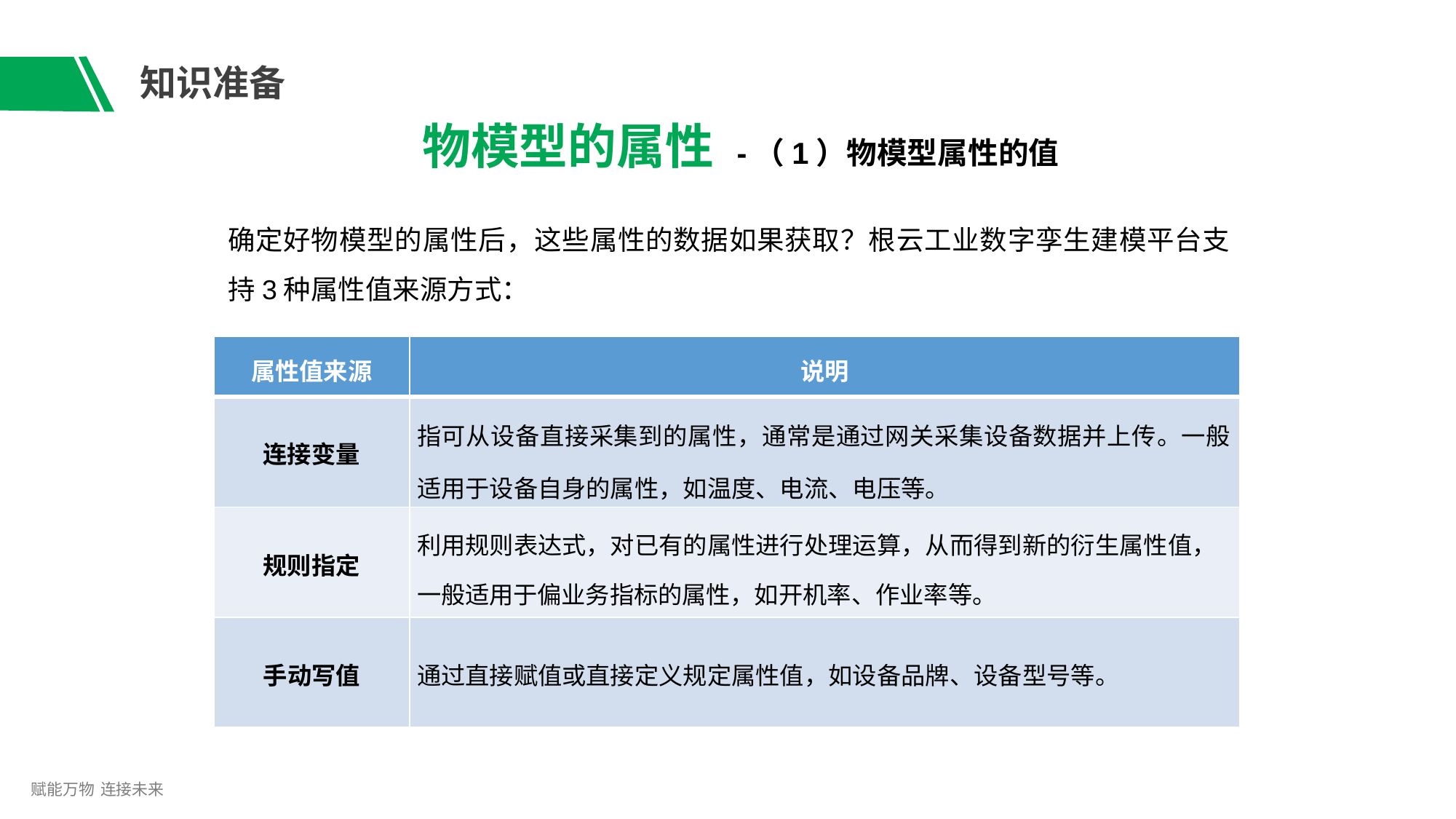

# 知识准备
物模型的属性 -（1）物模型属性的值
确定好物模型的属性后，这些属性的数据如果获取？根云工业数字孪生建模平台支 持3种属性值来源方式：
| 属性值来源 | 说明 |
| --- | --- |
| 连接变量 | 指可从设备直接采集到的属性，通常是通过网关采集设备数据并上传。一般 适用于设备自身的属性，如温度、电流、电压等。 |
| 规则指定 | 利用规则表达式，对已有的属性进行处理运算，从而得到新的衍生属性值， 一般适用于偏业务指标的属性，如开机率、作业率等。 |
| 手动写值 | 通过直接赋值或直接定义规定属性值，如设备品牌、设备型号等。 |
赋能万物 连接未来